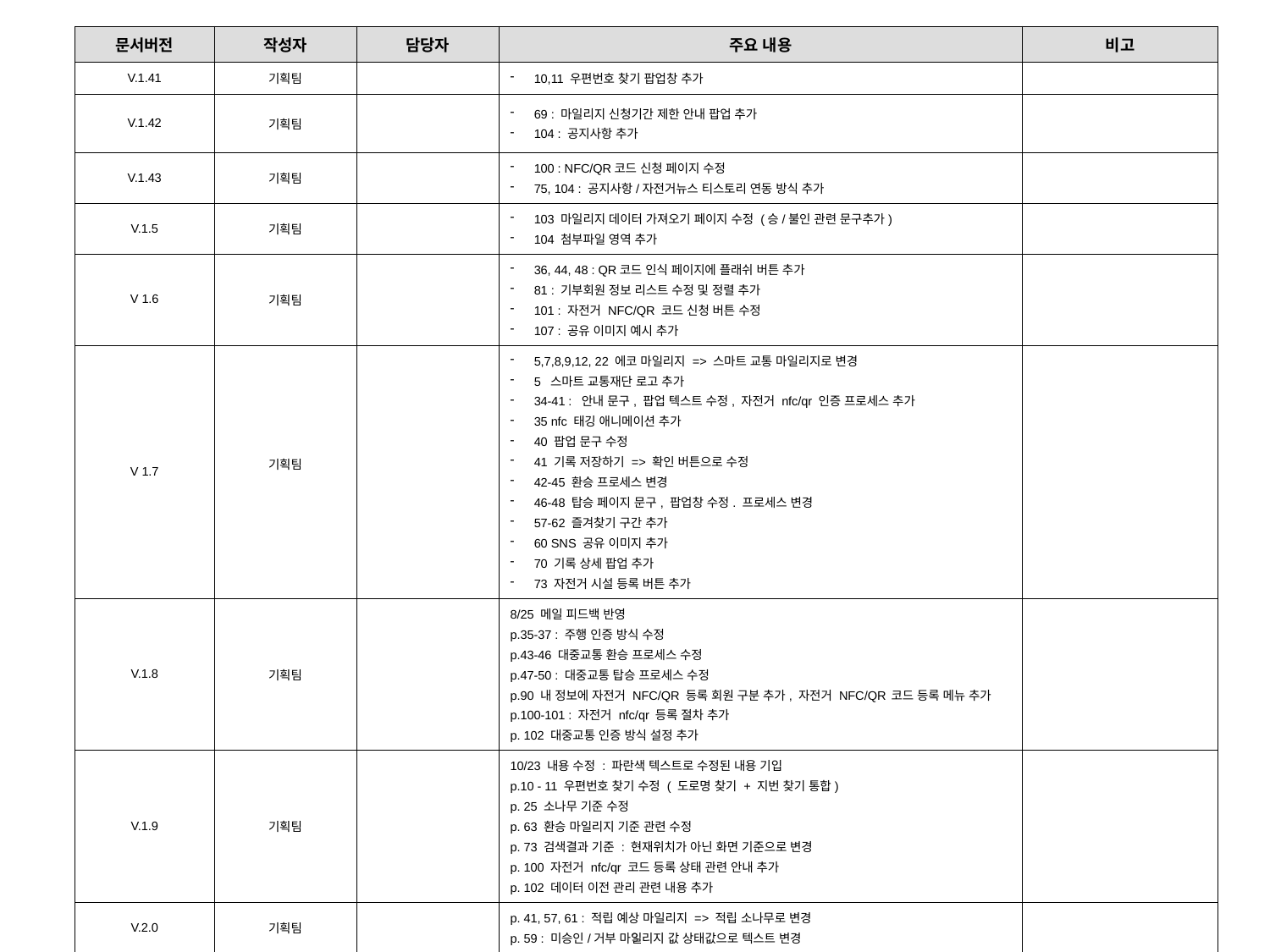

| 문서버전 | 작성자 | 담당자 | 주요 내용 | 비고 |
| --- | --- | --- | --- | --- |
| V.1.41 | 기획팀 |  | 10,11 우편번호 찾기 팝업창 추가 |  |
| V.1.42 | 기획팀 |  | 69 : 마일리지 신청기간 제한 안내 팝업 추가 104 : 공지사항 추가 |  |
| V.1.43 | 기획팀 |  | 100 : NFC/QR코드 신청 페이지 수정 75, 104 : 공지사항/자전거뉴스 티스토리 연동 방식 추가 |  |
| V.1.5 | 기획팀 |  | 103 마일리지 데이터 가져오기 페이지 수정 (승/불인 관련 문구추가) 104 첨부파일 영역 추가 |  |
| V 1.6 | 기획팀 |  | 36, 44, 48 : QR코드 인식 페이지에 플래쉬 버튼 추가 81 : 기부회원 정보 리스트 수정 및 정렬 추가 101 : 자전거 NFC/QR 코드 신청 버튼 수정 107 : 공유 이미지 예시 추가 |  |
| V 1.7 | 기획팀 |  | 5,7,8,9,12, 22 에코 마일리지 => 스마트 교통 마일리지로 변경 5 스마트 교통재단 로고 추가 34-41 : 안내 문구, 팝업 텍스트 수정, 자전거 nfc/qr 인증 프로세스 추가 35 nfc 태깅 애니메이션 추가 40 팝업 문구 수정 41 기록 저장하기 => 확인 버튼으로 수정 42-45 환승 프로세스 변경 46-48 탑승 페이지 문구, 팝업창 수정. 프로세스 변경 57-62 즐겨찾기 구간 추가 60 SNS 공유 이미지 추가 70 기록 상세 팝업 추가 73 자전거 시설 등록 버튼 추가 |  |
| V.1.8 | 기획팀 |  | 8/25 메일 피드백 반영 p.35-37 : 주행 인증 방식 수정 p.43-46 대중교통 환승 프로세스 수정 p.47-50 : 대중교통 탑승 프로세스 수정 p.90 내 정보에 자전거 NFC/QR 등록 회원 구분 추가, 자전거 NFC/QR 코드 등록 메뉴 추가 p.100-101 : 자전거 nfc/qr 등록 절차 추가 p. 102 대중교통 인증 방식 설정 추가 |  |
| V.1.9 | 기획팀 |  | 10/23 내용 수정 : 파란색 텍스트로 수정된 내용 기입 p.10 - 11 우편번호 찾기 수정 ( 도로명 찾기 + 지번 찾기 통합) p. 25 소나무 기준 수정 p. 63 환승 마일리지 기준 관련 수정 p. 73 검색결과 기준 : 현재위치가 아닌 화면 기준으로 변경 p. 100 자전거 nfc/qr 코드 등록 상태 관련 안내 추가 p. 102 데이터 이전 관리 관련 내용 추가 |  |
| V.2.0 | 기획팀 |  | p. 41, 57, 61 : 적립 예상 마일리지 => 적립 소나무로 변경 p. 59 : 미승인/거부 마일리지 값 상태값으로 텍스트 변경 |  |